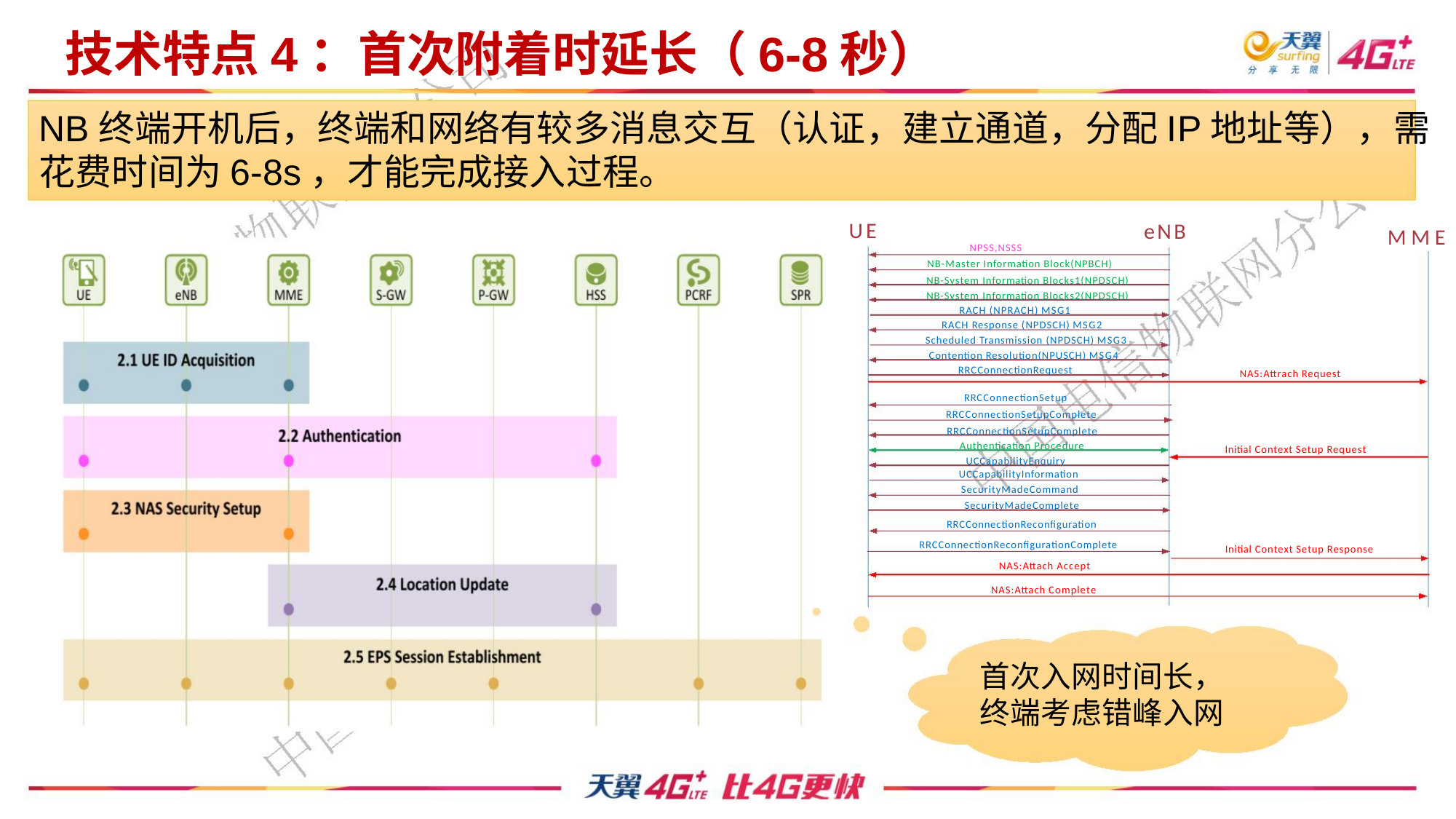

技术特点4：首次附着时延长（6-8秒）
NB终端开机后，终端和网络有较多消息交互（认证，建立通道，分配IP地址等），需
花费时间为6-8s，才能完成接入过程。
UE
eNB
M M E
NPSS,NSSS
NB-Master Information Block(NPBCH)
NB-System Information Blocks1(NPDSCH)
NB-System Information Blocks2(NPDSCH)
RACH (NPRACH) MSG1
RACH Response (NPDSCH) MSG2
Scheduled Transmission (NPDSCH) MSG3
Contention Resolution(NPUSCH) MSG4
RRCConnectionRequest
NAS:Attrach Request
RRCConnectionSetup
RRCConnectionSetupComplete
RRCConnectionSetupComplete
Authentication Procedure
UCCapabilityEnquiry
Initial Context Setup Request
UCCapabilityInformation
SecurityMadeCommand
SecurityMadeComplete
RRCConnectionReconfiguration
RRCConnectionReconfigurationComplete
NAS:Attach Accept
Initial Context Setup Response
NAS:Attach Complete
首次入网时间长，
终端考虑错峰入网